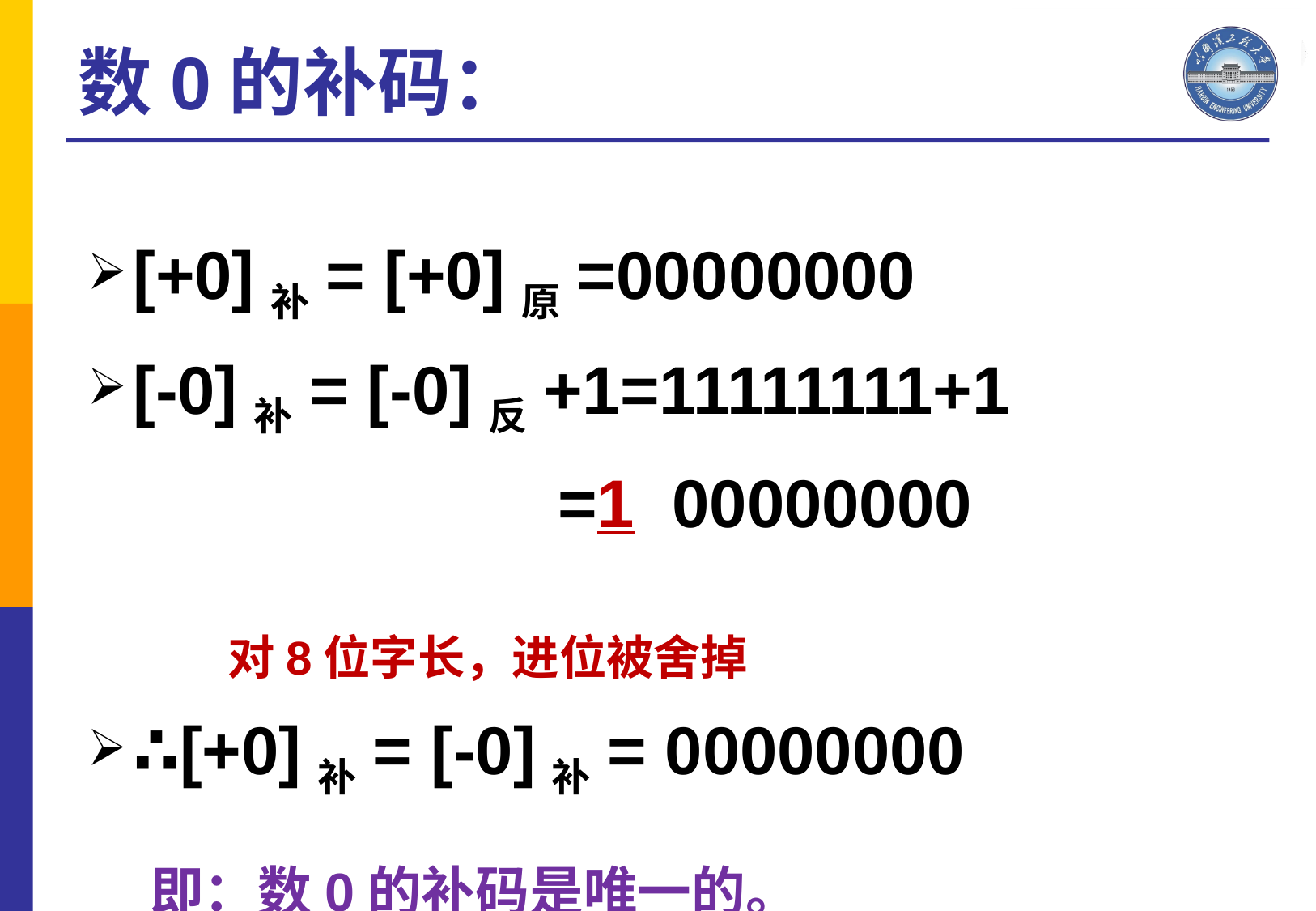

数0的补码：
[+0]补= [+0]原=00000000
[-0]补= [-0]反+1=11111111+1
                         =1  00000000

            对8位字长，进位被舍掉
∴[+0]补= [-0]补= 00000000

    即：数0的补码是唯一的。